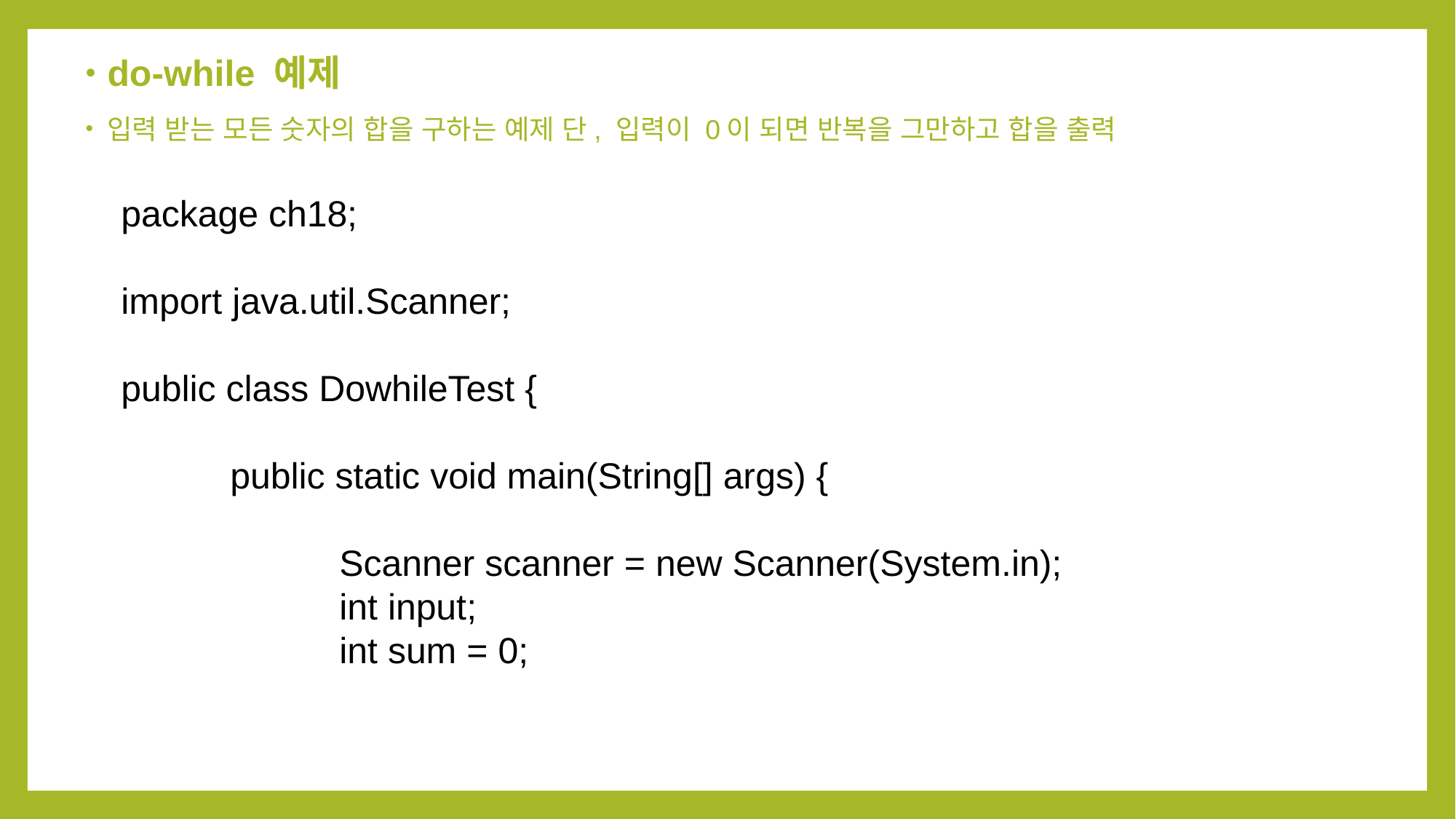

do-while 예제
입력 받는 모든 숫자의 합을 구하는 예제 단, 입력이 0이 되면 반복을 그만하고 합을 출력
package ch18;

import java.util.Scanner;

public class DowhileTest {

	public static void main(String[] args) {

		Scanner scanner = new Scanner(System.in);
		int input;
		int sum = 0;